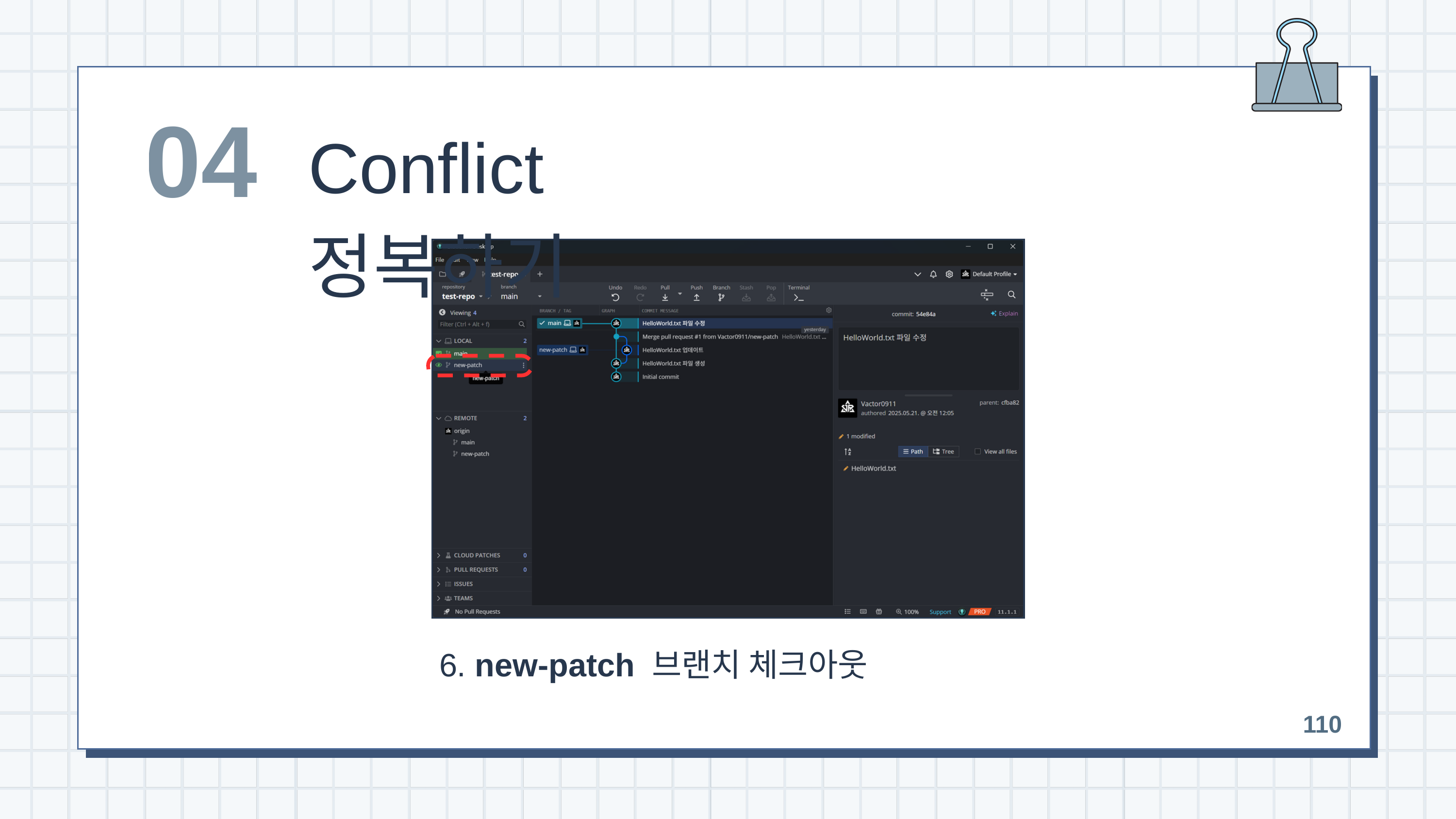

04
Conflict 정복하기

   6. new-patch 브랜치 체크아웃
110